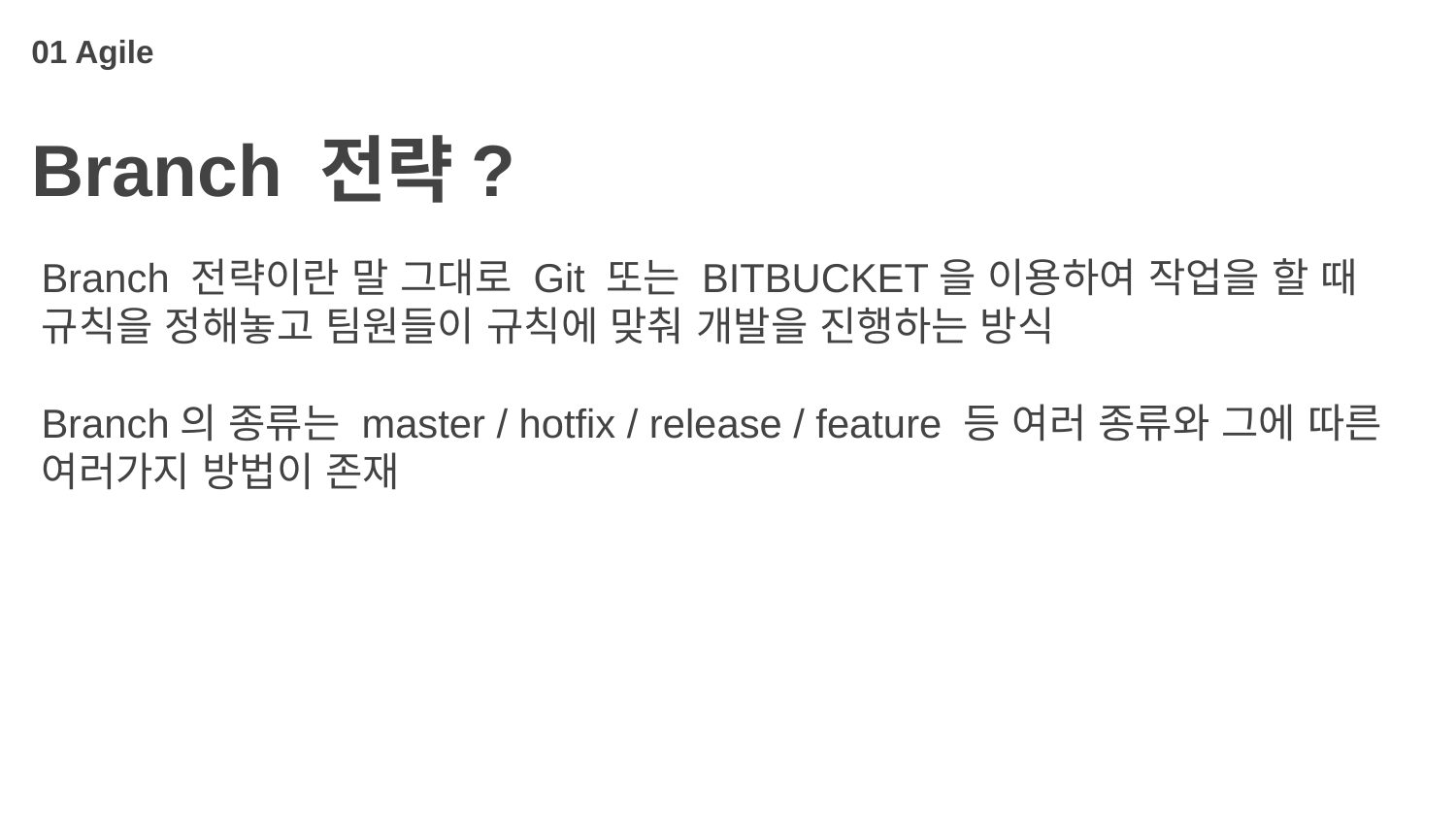

01 Agile
Branch 전략?
Branch 전략이란 말 그대로 Git 또는 BITBUCKET을 이용하여 작업을 할 때
규칙을 정해놓고 팀원들이 규칙에 맞춰 개발을 진행하는 방식

Branch의 종류는 master / hotfix / release / feature 등 여러 종류와 그에 따른
여러가지 방법이 존재